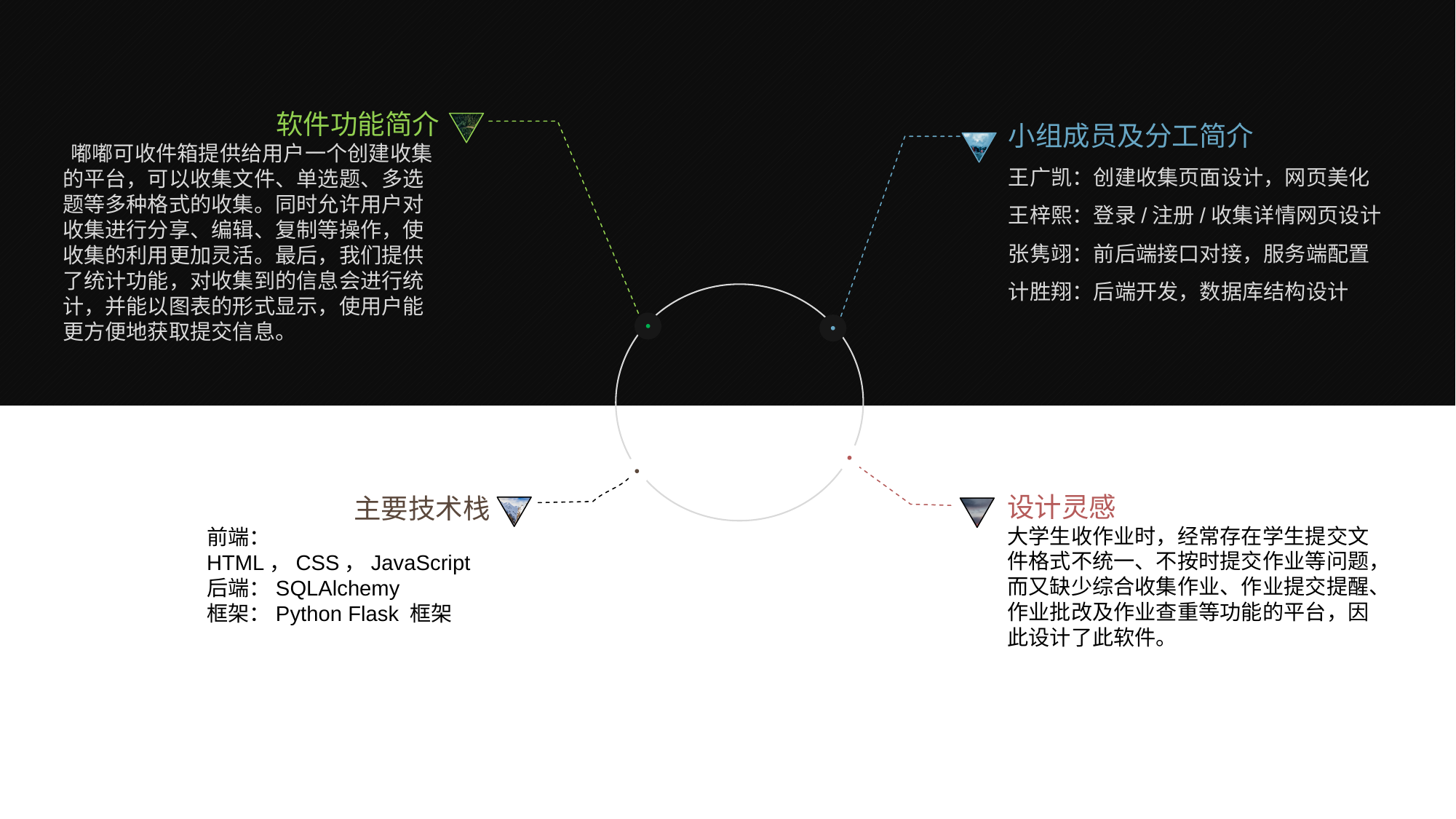

软件功能简介
 嘟嘟可收件箱提供给用户一个创建收集的平台，可以收集文件、单选题、多选题等多种格式的收集。同时允许用户对收集进行分享、编辑、复制等操作，使收集的利用更加灵活。最后，我们提供了统计功能，对收集到的信息会进行统计，并能以图表的形式显示，使用户能更方便地获取提交信息。

小组成员及分工简介
王广凯：创建收集页面设计，网页美化
王梓熙：登录/注册/收集详情网页设计
张隽翊：前后端接口对接，服务端配置
计胜翔：后端开发，数据库结构设计

设计灵感
大学生收作业时，经常存在学生提交文件格式不统一、不按时提交作业等问题，而又缺少综合收集作业、作业提交提醒、作业批改及作业查重等功能的平台，因此设计了此软件。

主要技术栈
前端：HTML，CSS，JavaScript
后端：SQLAlchemy
框架：Python Flask 框架